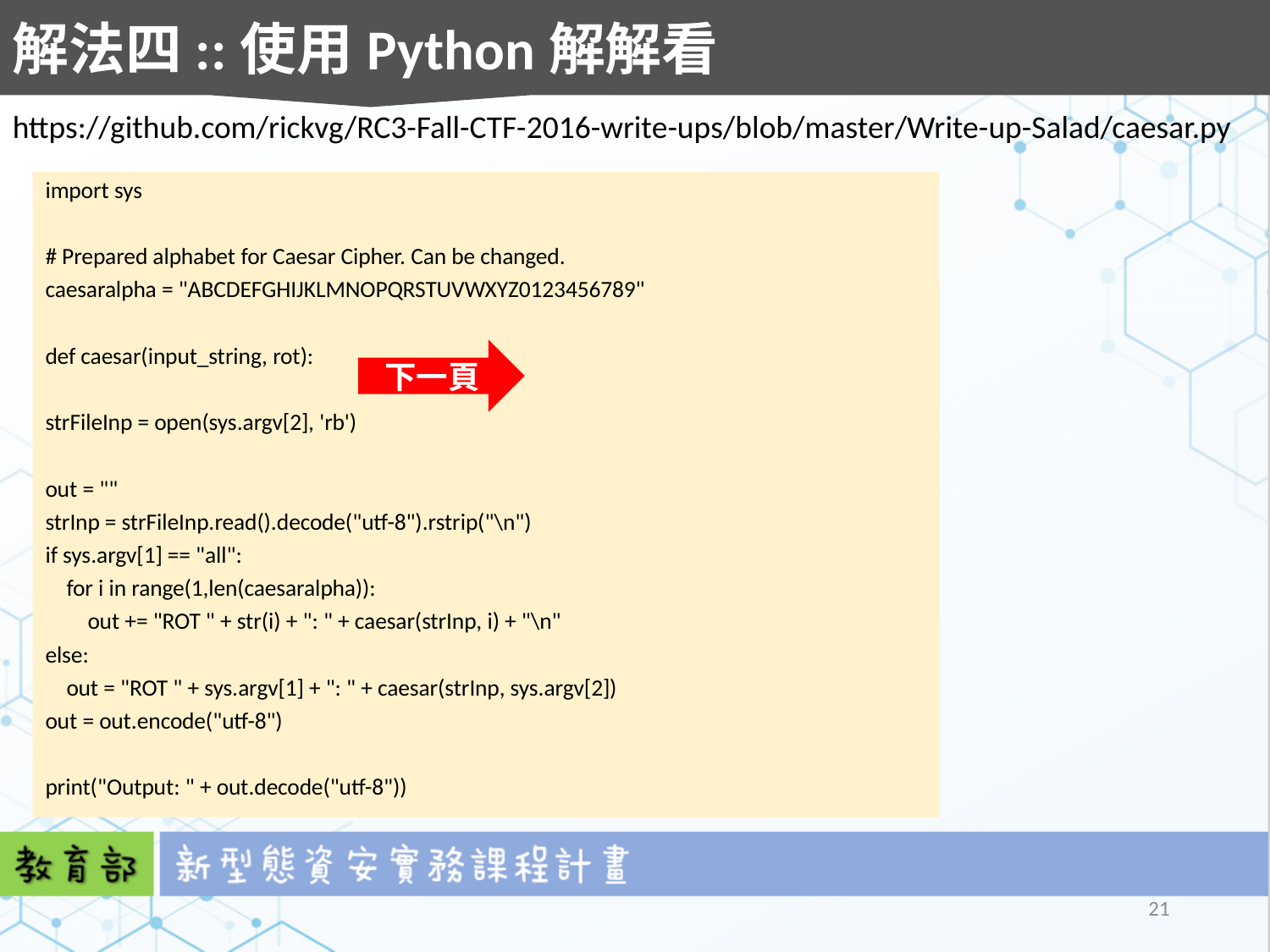

解法四::使用Python解解看
https://github.com/rickvg/RC3-Fall-CTF-2016-write-ups/blob/master/Write-up-Salad/caesar.py
import sys

# Prepared alphabet for Caesar Cipher. Can be changed.
caesaralpha = "ABCDEFGHIJKLMNOPQRSTUVWXYZ0123456789"

def caesar(input_string, rot):

strFileInp = open(sys.argv[2], 'rb')

out = ""
strInp = strFileInp.read().decode("utf-8").rstrip("\n")
if sys.argv[1] == "all":
    for i in range(1,len(caesaralpha)):
        out += "ROT " + str(i) + ": " + caesar(strInp, i) + "\n"
else:
    out = "ROT " + sys.argv[1] + ": " + caesar(strInp, sys.argv[2])
out = out.encode("utf-8")

print("Output: " + out.decode("utf-8"))
下一頁
21